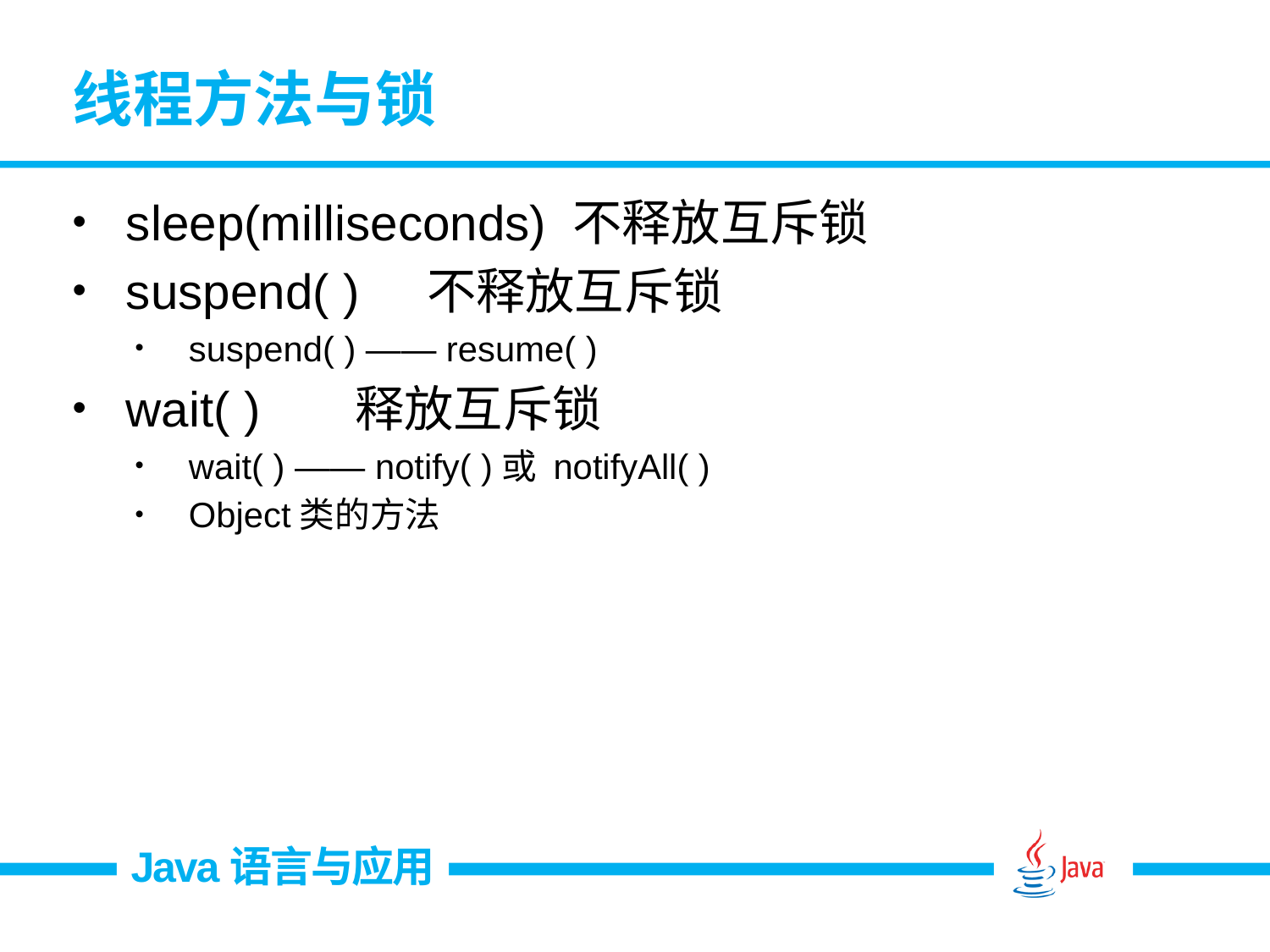

# 线程方法与锁
sleep(milliseconds) 不释放互斥锁
suspend( )    不释放互斥锁
suspend( ) —— resume( )
wait( )      释放互斥锁
wait( ) —— notify( )或 notifyAll( )
Object类的方法